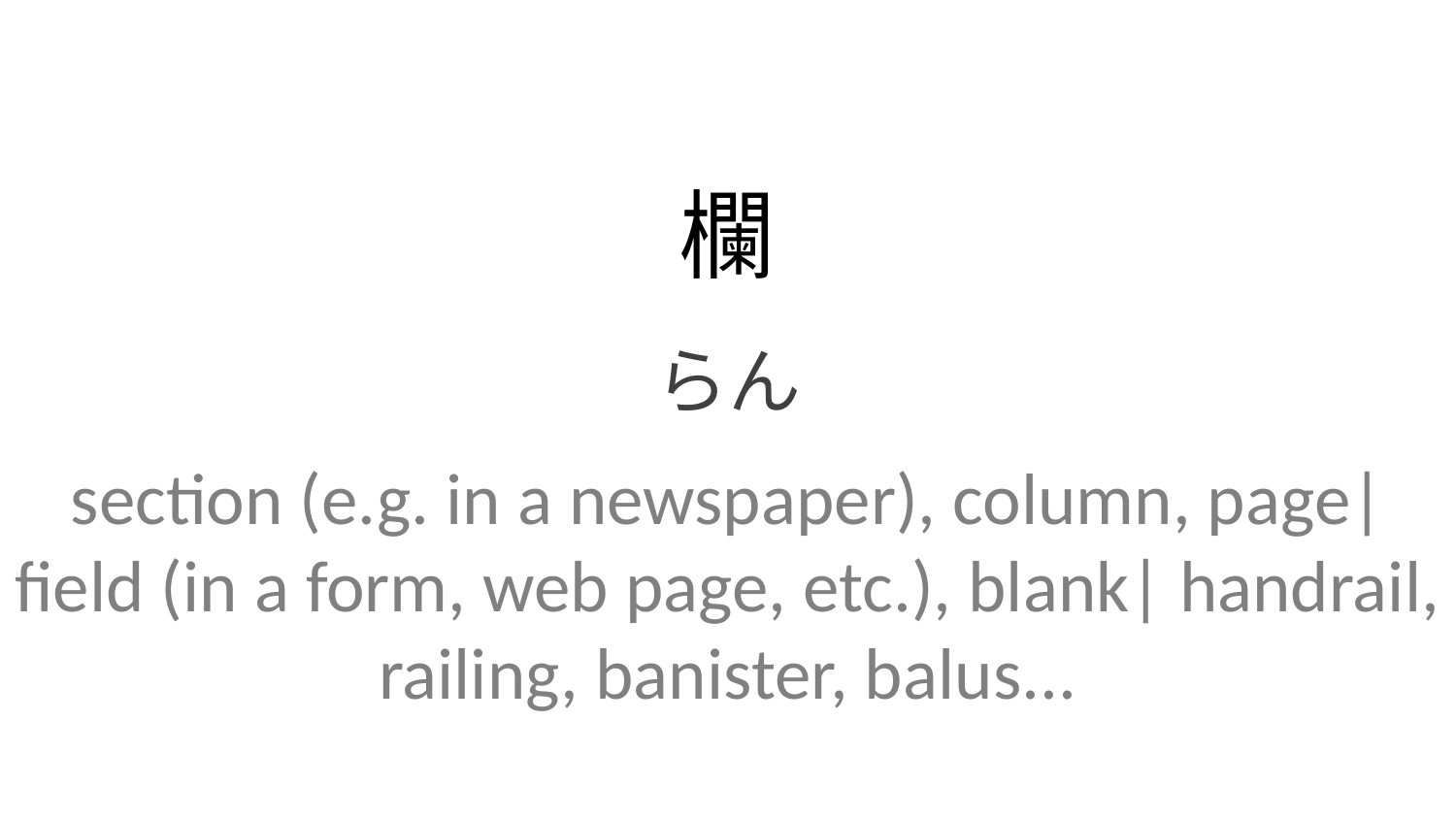

欄

らん
section (e.g. in a newspaper), column, page| field (in a form, web page, etc.), blank| handrail, railing, banister, balus...